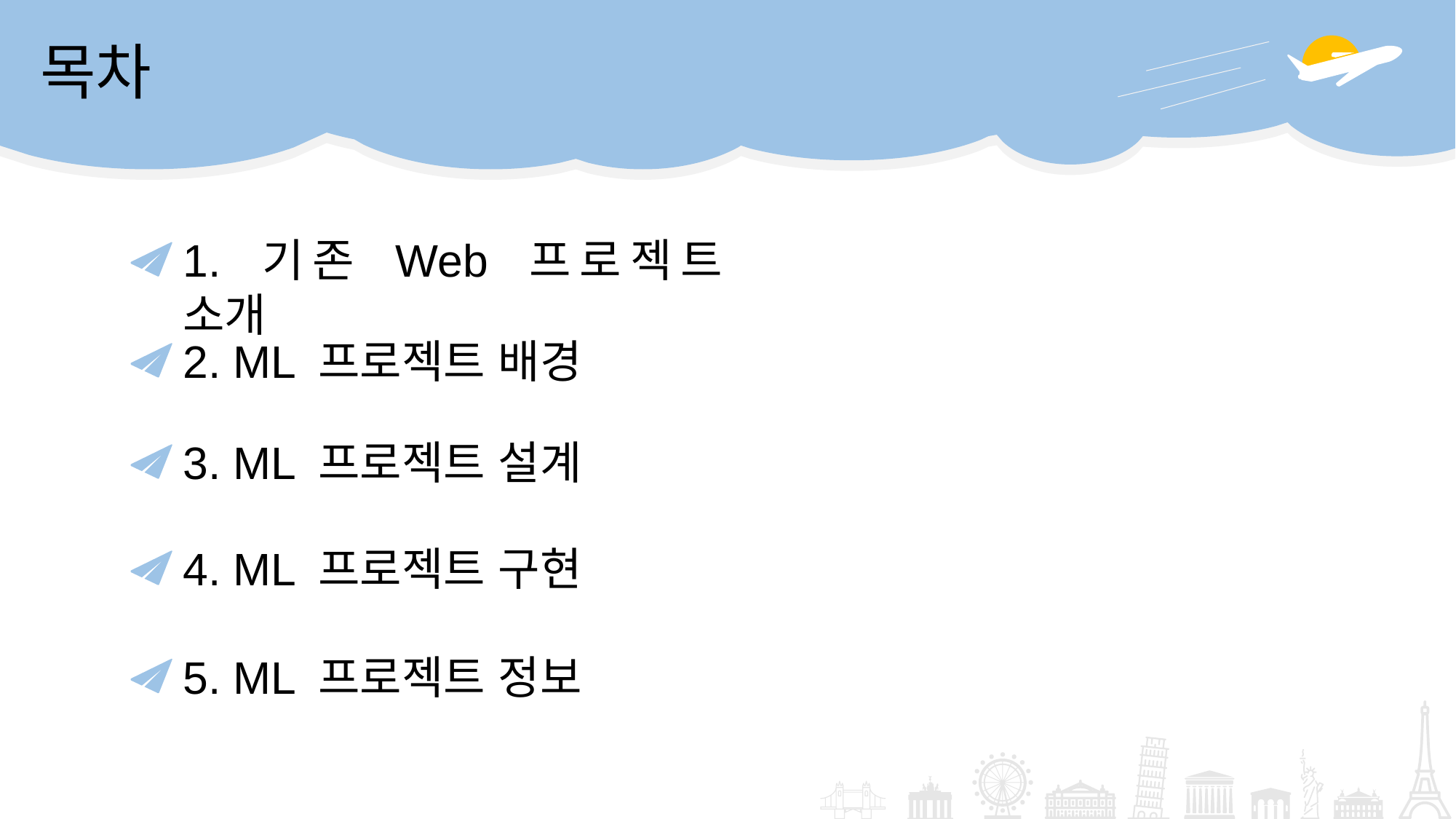

목차
1. 기존 Web 프로젝트 소개

2. ML 프로젝트 배경

3. ML 프로젝트 설계

4. ML 프로젝트 구현

5. ML 프로젝트 정보